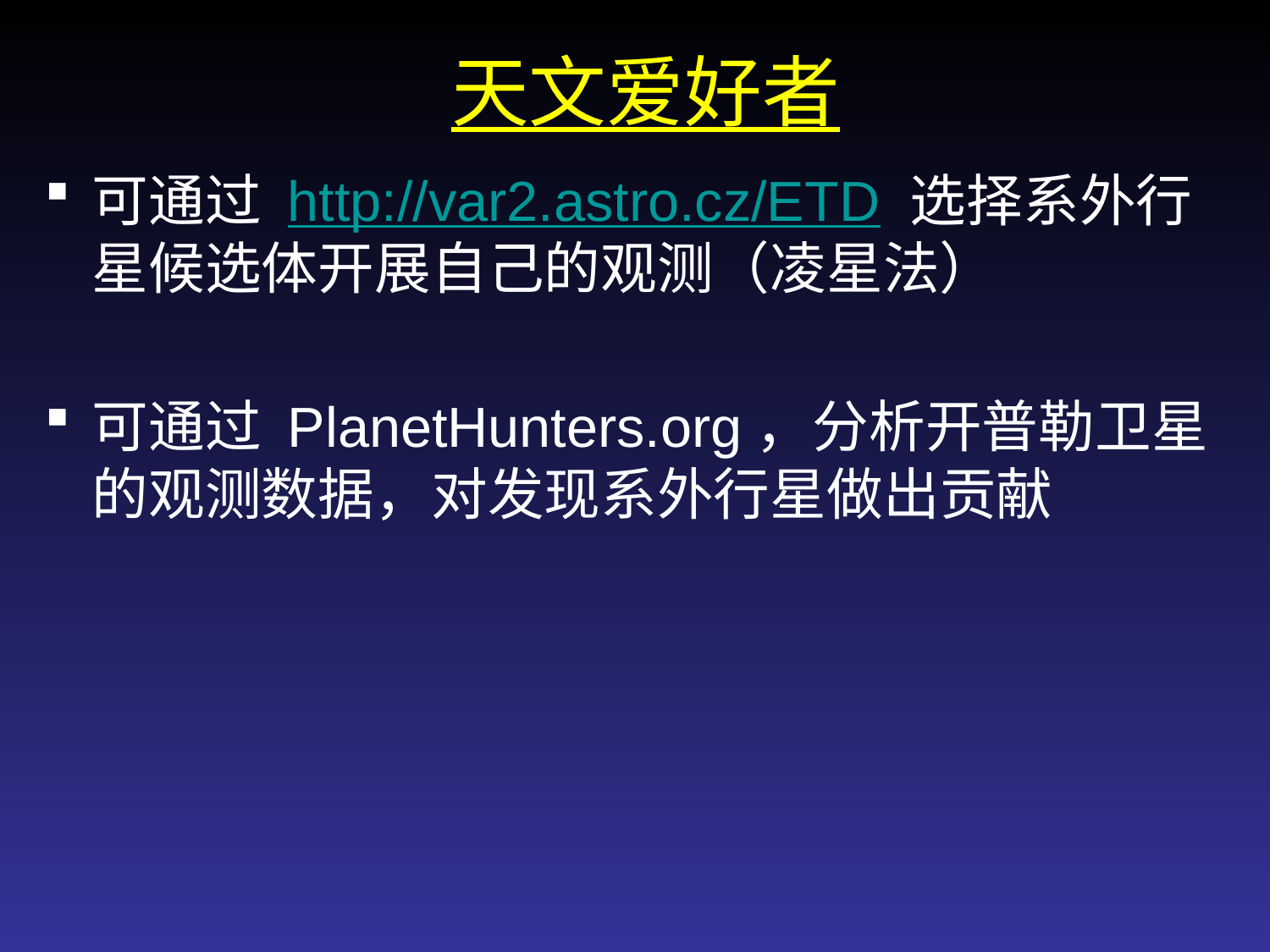

天文爱好者
可通过 http://var2.astro.cz/ETD 选择系外行星候选体开展自己的观测（凌星法）

可通过 PlanetHunters.org，分析开普勒卫星的观测数据，对发现系外行星做出贡献